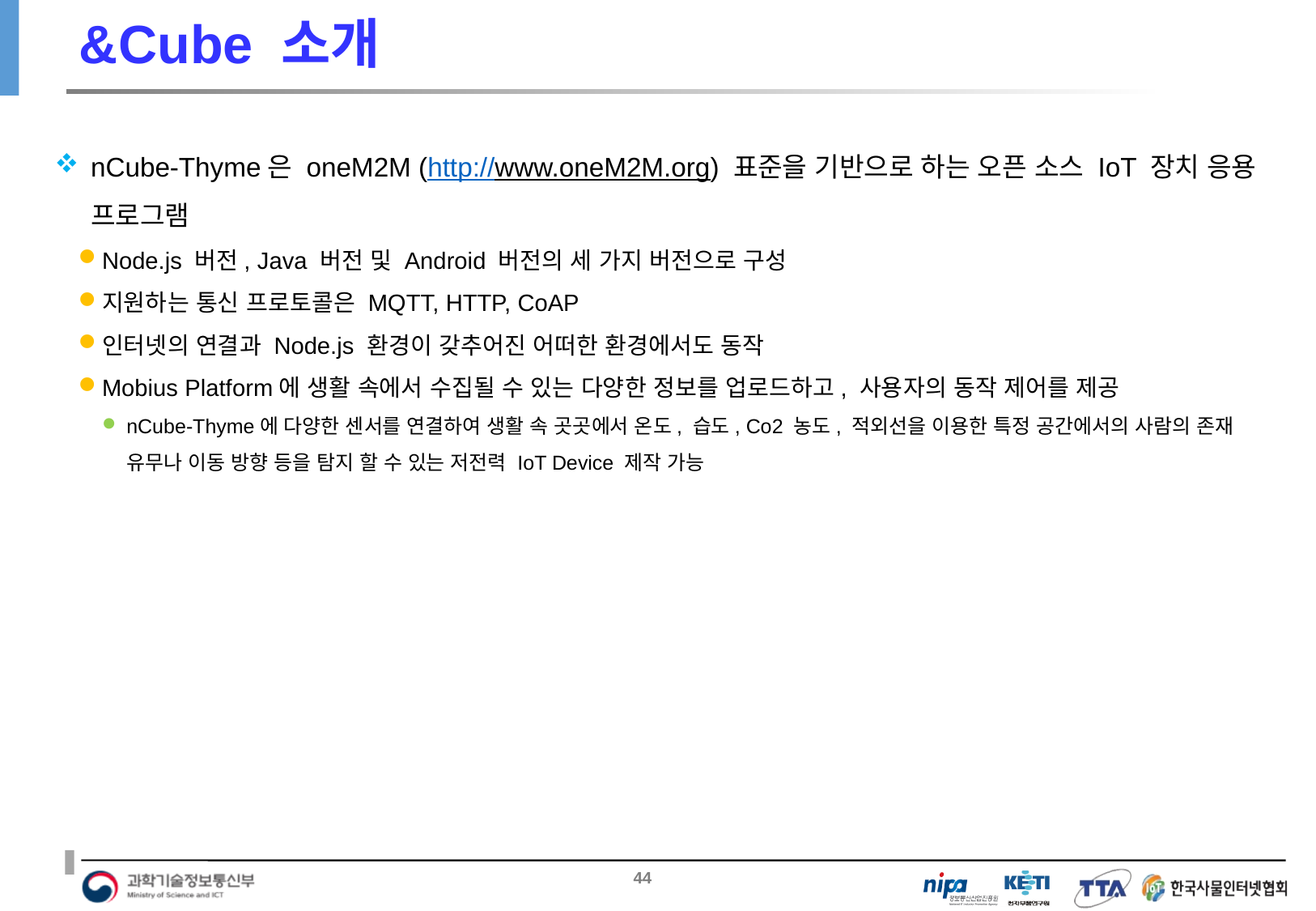

# &Cube 소개
nCube-Thyme은 oneM2M (http://www.oneM2M.org) 표준을 기반으로 하는 오픈 소스 IoT 장치 응용 프로그램
Node.js 버전, Java 버전 및 Android 버전의 세 가지 버전으로 구성
지원하는 통신 프로토콜은 MQTT, HTTP, CoAP
인터넷의 연결과 Node.js 환경이 갖추어진 어떠한 환경에서도 동작
Mobius Platform에 생활 속에서 수집될 수 있는 다양한 정보를 업로드하고, 사용자의 동작 제어를 제공
nCube-Thyme에 다양한 센서를 연결하여 생활 속 곳곳에서 온도, 습도, Co2 농도, 적외선을 이용한 특정 공간에서의 사람의 존재 유무나 이동 방향 등을 탐지 할 수 있는 저전력 IoT Device 제작 가능